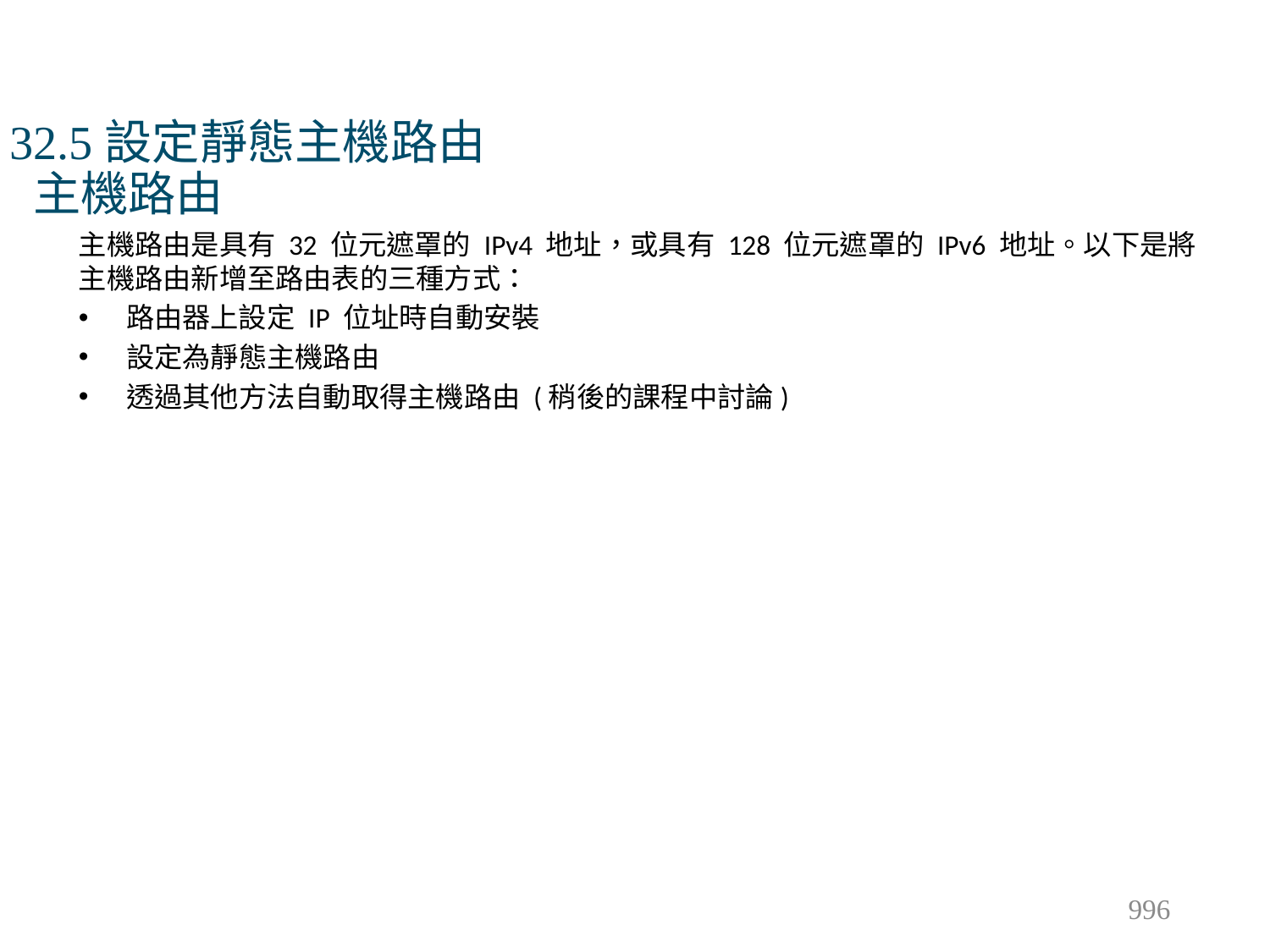

# 32.5設定靜態主機路由 主機路由
主機路由是具有 32 位元遮罩的 IPv4 地址，或具有 128 位元遮罩的 IPv6 地址。以下是將主機路由新增至路由表的三種方式：
路由器上設定 IP 位址時自動安裝
設定為靜態主機路由
透過其他方法自動取得主機路由 (稍後的課程中討論)

996